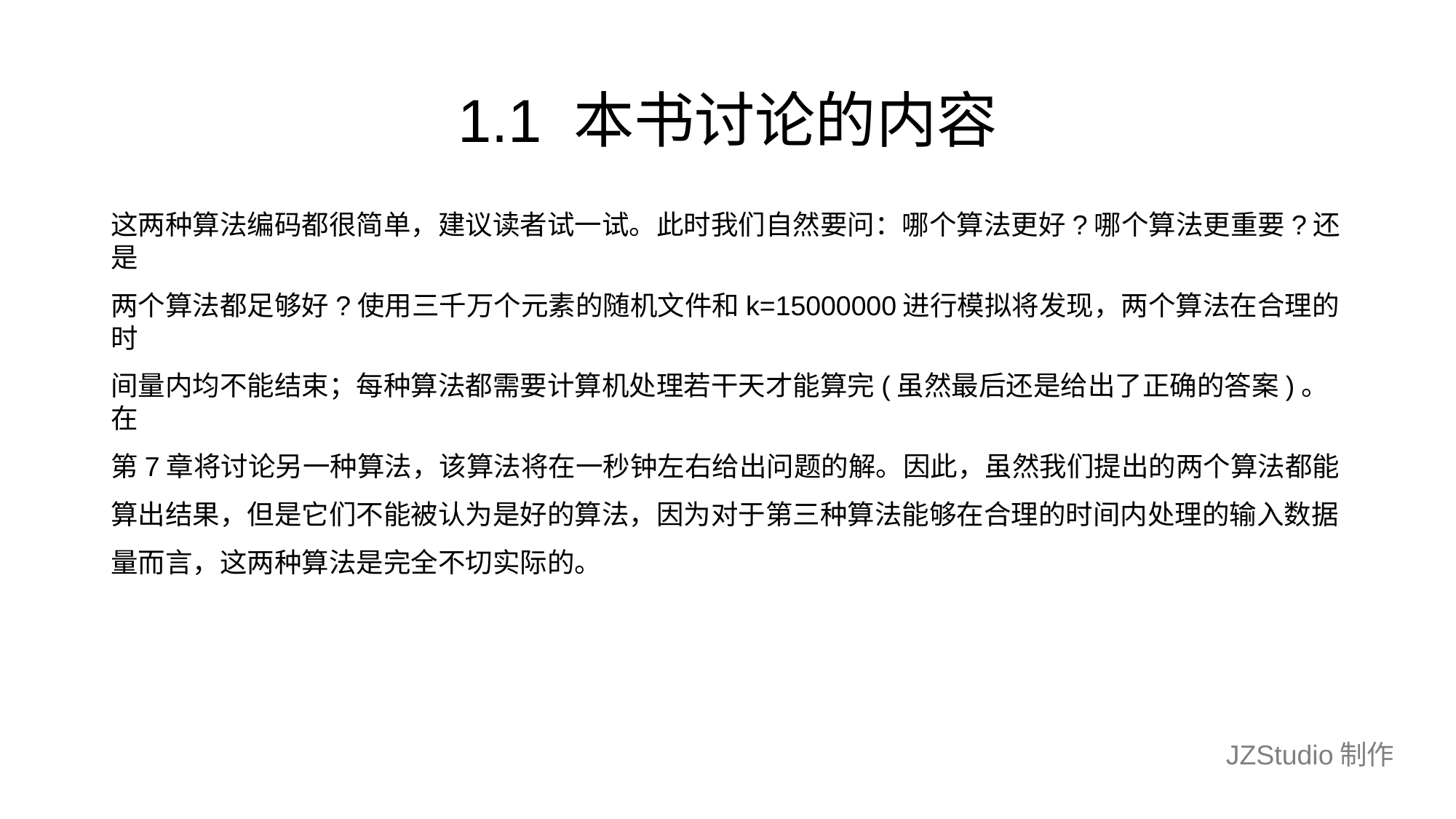

# 1.1 本书讨论的内容
这两种算法编码都很简单，建议读者试一试。此时我们自然要问：哪个算法更好?哪个算法更重要?还是
两个算法都足够好?使用三千万个元素的随机文件和k=15000000进行模拟将发现，两个算法在合理的时
间量内均不能结束；每种算法都需要计算机处理若干天才能算完(虽然最后还是给出了正确的答案)。在
第7章将讨论另一种算法，该算法将在一秒钟左右给出问题的解。因此，虽然我们提出的两个算法都能
算出结果，但是它们不能被认为是好的算法，因为对于第三种算法能够在合理的时间内处理的输入数据
量而言，这两种算法是完全不切实际的。